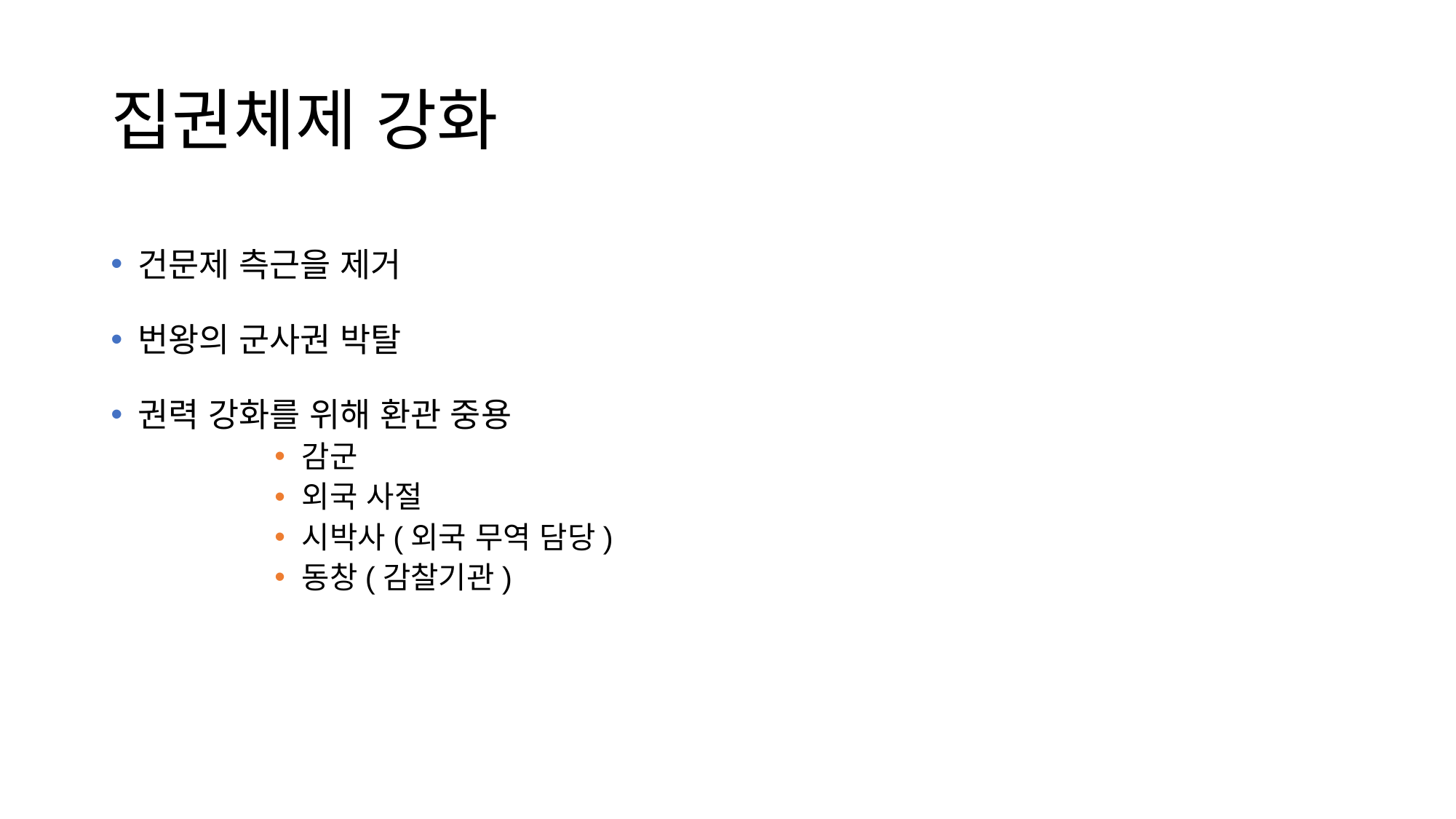

# 집권체제 강화
건문제 측근을 제거
번왕의 군사권 박탈
권력 강화를 위해 환관 중용
감군
외국 사절
시박사(외국 무역 담당)
동창(감찰기관)